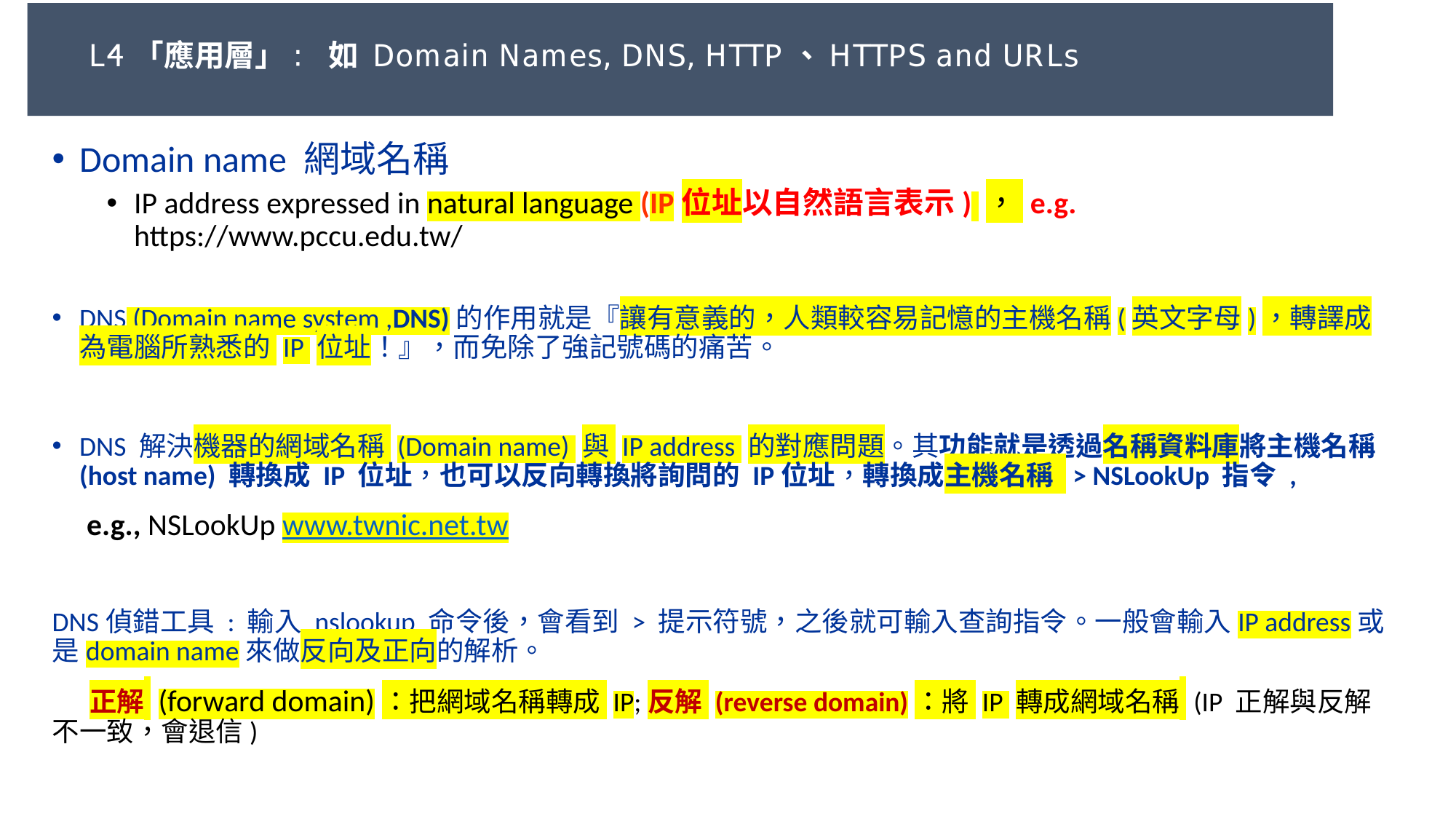

L4「應用層」:  如 Domain Names, DNS, HTTP、HTTPS and URLs
Domain name 網域名稱
IP address expressed in natural language (IP位址以自然語言表示) ， e.g. https://www.pccu.edu.tw/

DNS (Domain name system ,DNS)的作用就是『讓有意義的，人類較容易記憶的主機名稱(英文字母)，轉譯成為電腦所熟悉的 IP 位址！』，而免除了強記號碼的痛苦。

DNS 解決機器的網域名稱 (Domain name) 與 IP address 的對應問題。其功能就是透過名稱資料庫將主機名稱(host name) 轉換成 IP 位址，也可以反向轉換將詢問的 IP位址，轉換成主機名稱  > NSLookUp 指令 ,
     e.g., NSLookUp www.twnic.net.tw

DNS偵錯工具 : 輸入 nslookup 命令後，會看到 > 提示符號，之後就可輸入查詢指令。一般會輸入IP address或是domain name來做反向及正向的解析。
     正解 (forward domain)：把網域名稱轉成 IP;反解 (reverse domain)：將 IP 轉成網域名稱 (IP 正解與反解不一致，會退信)